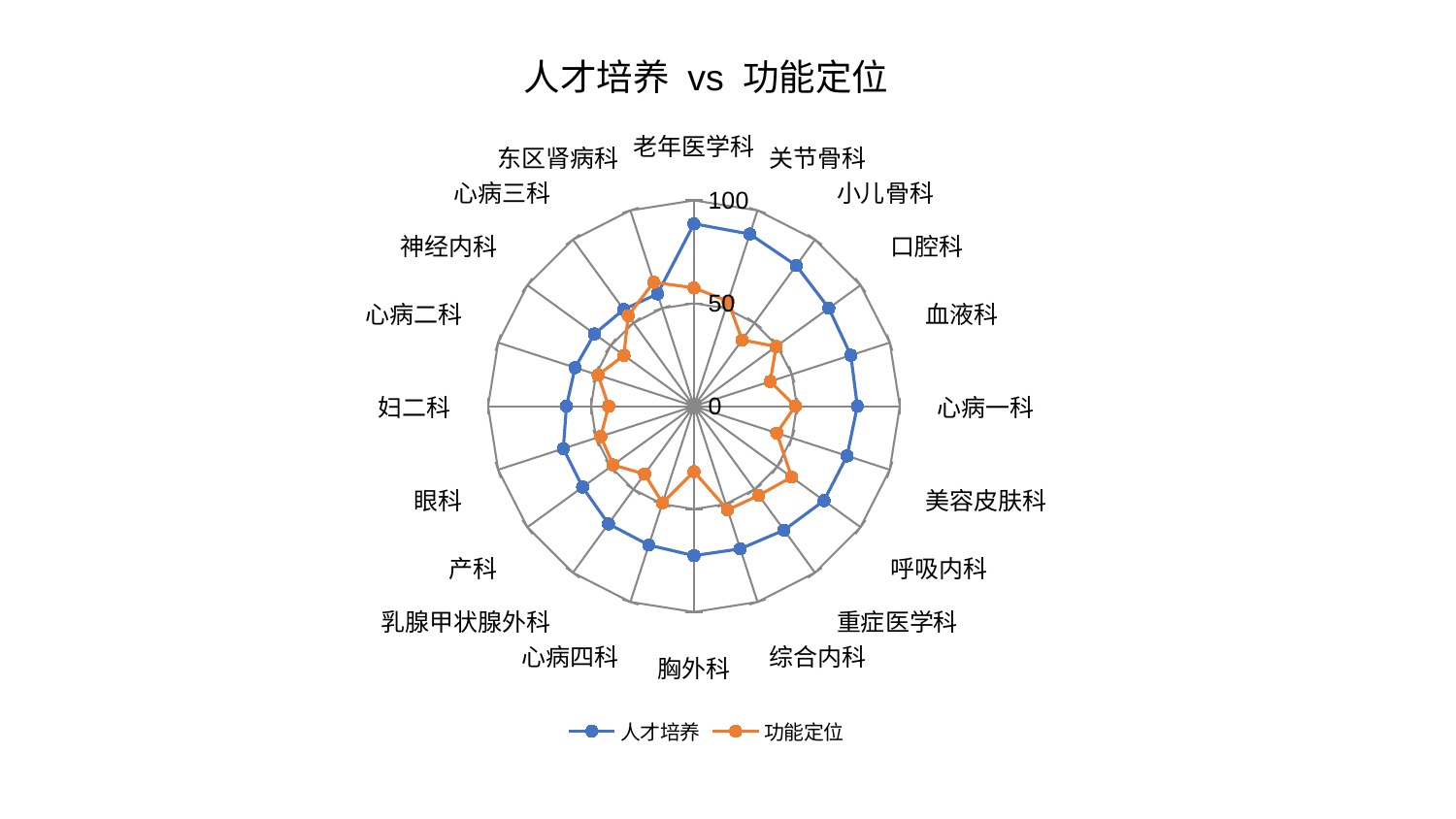

### Chart: 人才培养 vs 功能定位

| Category | 人才培养 | 功能定位 |
|---|---|---|
| 老年医学科 | 88.62706083143094 | 57.5005130173569 |
| 关节骨科 | 87.93327396862192 | 53.59959479513287 |
| 小儿骨科 | 84.5100403719927 | 39.809073056288035 |
| 口腔科 | 80.9762628489503 | 49.3886341761369 |
| 血液科 | 80.12924545529279 | 38.9503894645454 |
| 心病一科 | 79.3616434921442 | 49.22021518068035 |
| 美容皮肤科 | 78.21297559283151 | 42.30256601903069 |
| 呼吸内科 | 78.07417387151877 | 58.66552383752044 |
| 重症医学科 | 74.4405846431161 | 53.57167489317235 |
| 综合内科 | 72.88131108780657 | 52.98578958349545 |
| 胸外科 | 72.62113427701102 | 31.798131350446162 |
| 心病四科 | 70.96687763908174 | 49.4070526775766 |
| 乳腺甲状腺外科 | 70.67715390867072 | 40.79473754060914 |
| 产科 | 66.88000852996451 | 48.55351831250344 |
| 眼科 | 66.72569637139414 | 47.6259995142028 |
| 妇二科 | 61.93731307326373 | 41.435405870622326 |
| 心病二科 | 60.71941372793228 | 48.96839101034114 |
| 神经内科 | 59.77040027702577 | 42.03876019589838 |
| 心病三科 | 58.10938146584542 | 54.396526994773254 |
| 东区肾病科 | 57.35904603315578 | 63.30223822156812 |
97